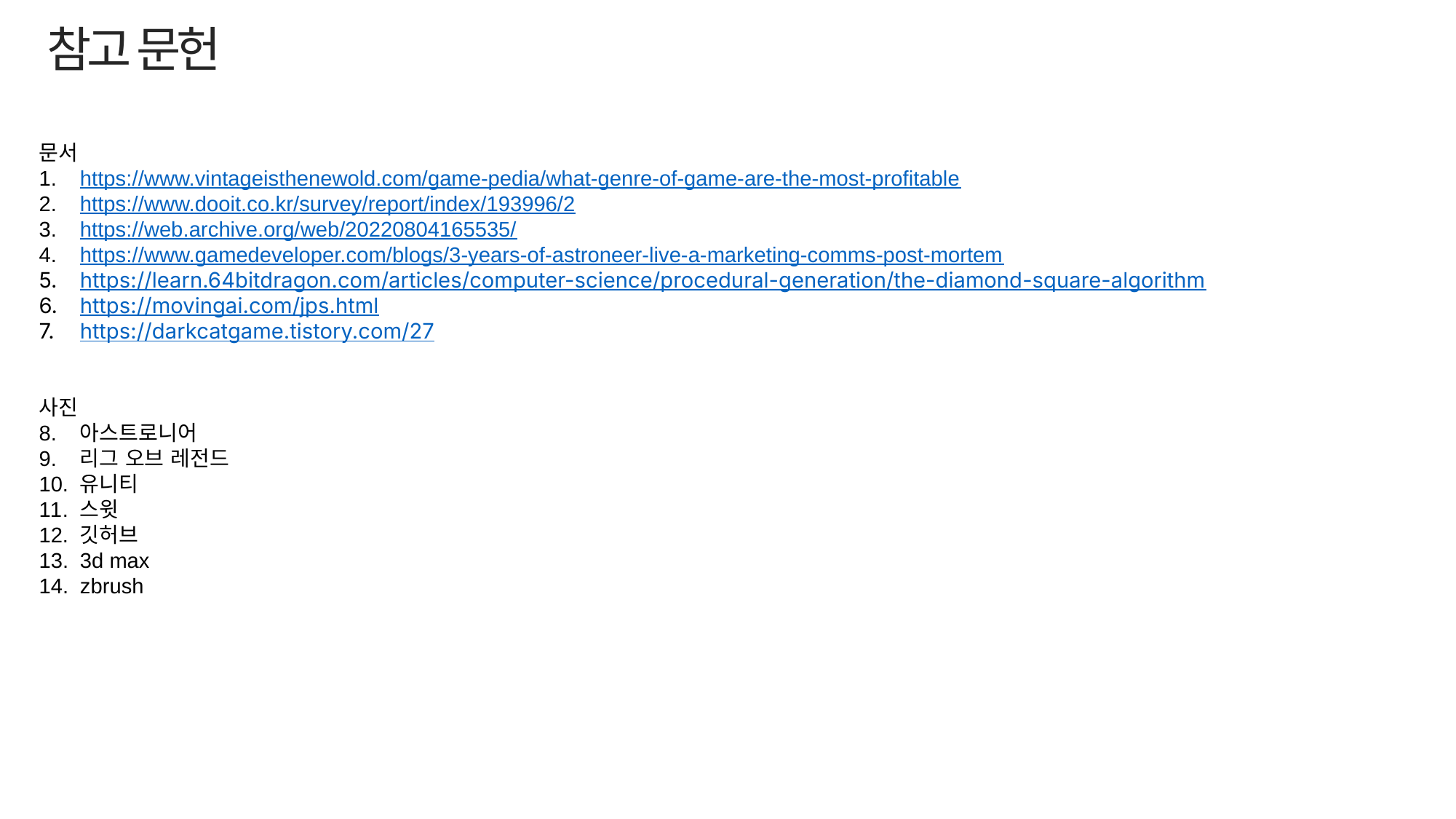

참고 문헌
문서
https://www.vintageisthenewold.com/game-pedia/what-genre-of-game-are-the-most-profitable
https://www.dooit.co.kr/survey/report/index/193996/2
https://web.archive.org/web/20220804165535/
https://www.gamedeveloper.com/blogs/3-years-of-astroneer-live-a-marketing-comms-post-mortem
https://learn.64bitdragon.com/articles/computer-science/procedural-generation/the-diamond-square-algorithm
https://movingai.com/jps.html
https://darkcatgame.tistory.com/27

사진
아스트로니어
리그 오브 레전드
유니티
스윗
깃허브
3d max
zbrush